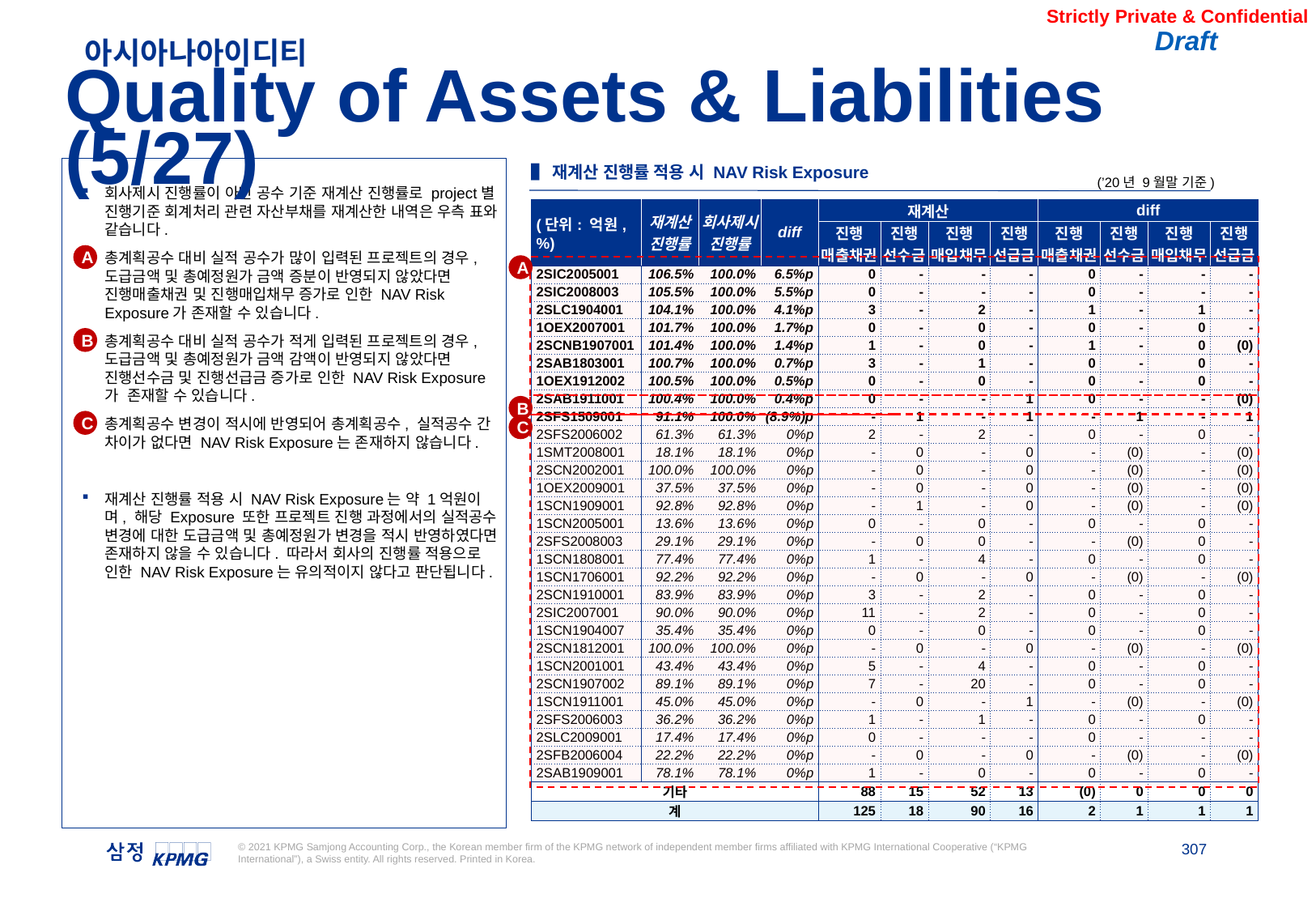

아시아나아이디티
Quality of Assets & Liabilities (5/27)
▌재계산 진행률 적용 시 NAV Risk Exposure

회사제시 진행률이 아닌 공수 기준 재계산 진행률로 project별 진행기준 회계처리 관련 자산부채를 재계산한 내역은 우측 표와 같습니다.
총계획공수 대비 실적 공수가 많이 입력된 프로젝트의 경우, 도급금액 및 총예정원가 금액 증분이 반영되지 않았다면 진행매출채권 및 진행매입채무 증가로 인한 NAV Risk Exposure가 존재할 수 있습니다.
총계획공수 대비 실적 공수가 적게 입력된 프로젝트의 경우, 도급금액 및 총예정원가 금액 감액이 반영되지 않았다면 진행선수금 및 진행선급금 증가로 인한 NAV Risk Exposure가  존재할 수 있습니다.
총계획공수 변경이 적시에 반영되어 총계획공수, 실적공수 간 차이가 없다면 NAV Risk Exposure는 존재하지 않습니다.

재계산 진행률 적용 시 NAV Risk Exposure는 약 1억원이며, 해당 Exposure 또한 프로젝트 진행 과정에서의 실적공수 변경에 대한 도급금액 및 총예정원가 변경을 적시 반영하였다면 존재하지 않을 수 있습니다. 따라서 회사의 진행률 적용으로 인한 NAV Risk Exposure는 유의적이지 않다고 판단됩니다.

(’20년 9월말 기준)
| (단위: 억원, %) | 재계산 진행률 | 회사제시 진행률 | diff | 재계산 |  |  |  | diff |  |  |  |
| --- | --- | --- | --- | --- | --- | --- | --- | --- | --- | --- | --- |
|  |  |  |  | 진행 매출채권 | 진행 선수금 | 진행 매입채무 | 진행 선급금 | 진행 매출채권 | 진행 선수금 | 진행 매입채무 | 진행 선급금 |
| 2SIC2005001 | 106.5% | 100.0% | 6.5%p | 0 | - | - | - | 0 | - | - | - |
| 2SIC2008003 | 105.5% | 100.0% | 5.5%p | 0 | - | - | - | 0 | - | - | - |
| 2SLC1904001 | 104.1% | 100.0% | 4.1%p | 3 | - | 2 | - | 1 | - | 1 | - |
| 1OEX2007001 | 101.7% | 100.0% | 1.7%p | 0 | - | 0 | - | 0 | - | 0 | - |
| 2SCNB1907001 | 101.4% | 100.0% | 1.4%p | 1 | - | 0 | - | 1 | - | 0 | (0) |
| 2SAB1803001 | 100.7% | 100.0% | 0.7%p | 3 | - | 1 | - | 0 | - | 0 | - |
| 1OEX1912002 | 100.5% | 100.0% | 0.5%p | 0 | - | 0 | - | 0 | - | 0 | - |
| 2SAB1911001 | 100.4% | 100.0% | 0.4%p | 0 | - | - | 1 | 0 | - | - | (0) |
| 2SFS1509001 | 91.1% | 100.0% | (8.9%)p | - | 1 | - | 1 | - | 1 | - | 1 |
| 2SFS2006002 | 61.3% | 61.3% | 0%p | 2 | - | 2 | - | 0 | - | 0 | - |
| 1SMT2008001 | 18.1% | 18.1% | 0%p | - | 0 | - | 0 | - | (0) | - | (0) |
| 2SCN2002001 | 100.0% | 100.0% | 0%p | - | 0 | - | 0 | - | (0) | - | (0) |
| 1OEX2009001 | 37.5% | 37.5% | 0%p | - | 0 | - | 0 | - | (0) | - | (0) |
| 1SCN1909001 | 92.8% | 92.8% | 0%p | - | 1 | - | 0 | - | (0) | - | (0) |
| 1SCN2005001 | 13.6% | 13.6% | 0%p | 0 | - | 0 | - | 0 | - | 0 | - |
| 2SFS2008003 | 29.1% | 29.1% | 0%p | - | 0 | 0 | - | - | (0) | 0 | - |
| 1SCN1808001 | 77.4% | 77.4% | 0%p | 1 | - | 4 | - | 0 | - | 0 | - |
| 1SCN1706001 | 92.2% | 92.2% | 0%p | - | 0 | - | 0 | - | (0) | - | (0) |
| 2SCN1910001 | 83.9% | 83.9% | 0%p | 3 | - | 2 | - | 0 | - | 0 | - |
| 2SIC2007001 | 90.0% | 90.0% | 0%p | 11 | - | 2 | - | 0 | - | 0 | - |
| 1SCN1904007 | 35.4% | 35.4% | 0%p | 0 | - | 0 | - | 0 | - | 0 | - |
| 2SCN1812001 | 100.0% | 100.0% | 0%p | - | 0 | - | 0 | - | (0) | - | (0) |
| 1SCN2001001 | 43.4% | 43.4% | 0%p | 5 | - | 4 | - | 0 | - | 0 | - |
| 2SCN1907002 | 89.1% | 89.1% | 0%p | 7 | - | 20 | - | 0 | - | 0 | - |
| 1SCN1911001 | 45.0% | 45.0% | 0%p | - | 0 | - | 1 | - | (0) | - | (0) |
| 2SFS2006003 | 36.2% | 36.2% | 0%p | 1 | - | 1 | - | 0 | - | 0 | - |
| 2SLC2009001 | 17.4% | 17.4% | 0%p | 0 | - | - | - | 0 | - | - | - |
| 2SFB2006004 | 22.2% | 22.2% | 0%p | - | 0 | - | 0 | - | (0) | - | (0) |
| 2SAB1909001 | 78.1% | 78.1% | 0%p | 1 | - | 0 | - | 0 | - | 0 | - |
| 기타 |  |  |  | 88 | 15 | 52 | 13 | (0) | 0 | 0 | 0 |
| 계 |  |  |  | 125 | 18 | 90 | 16 | 2 | 1 | 1 | 1 |
A
A

B

B
C

C